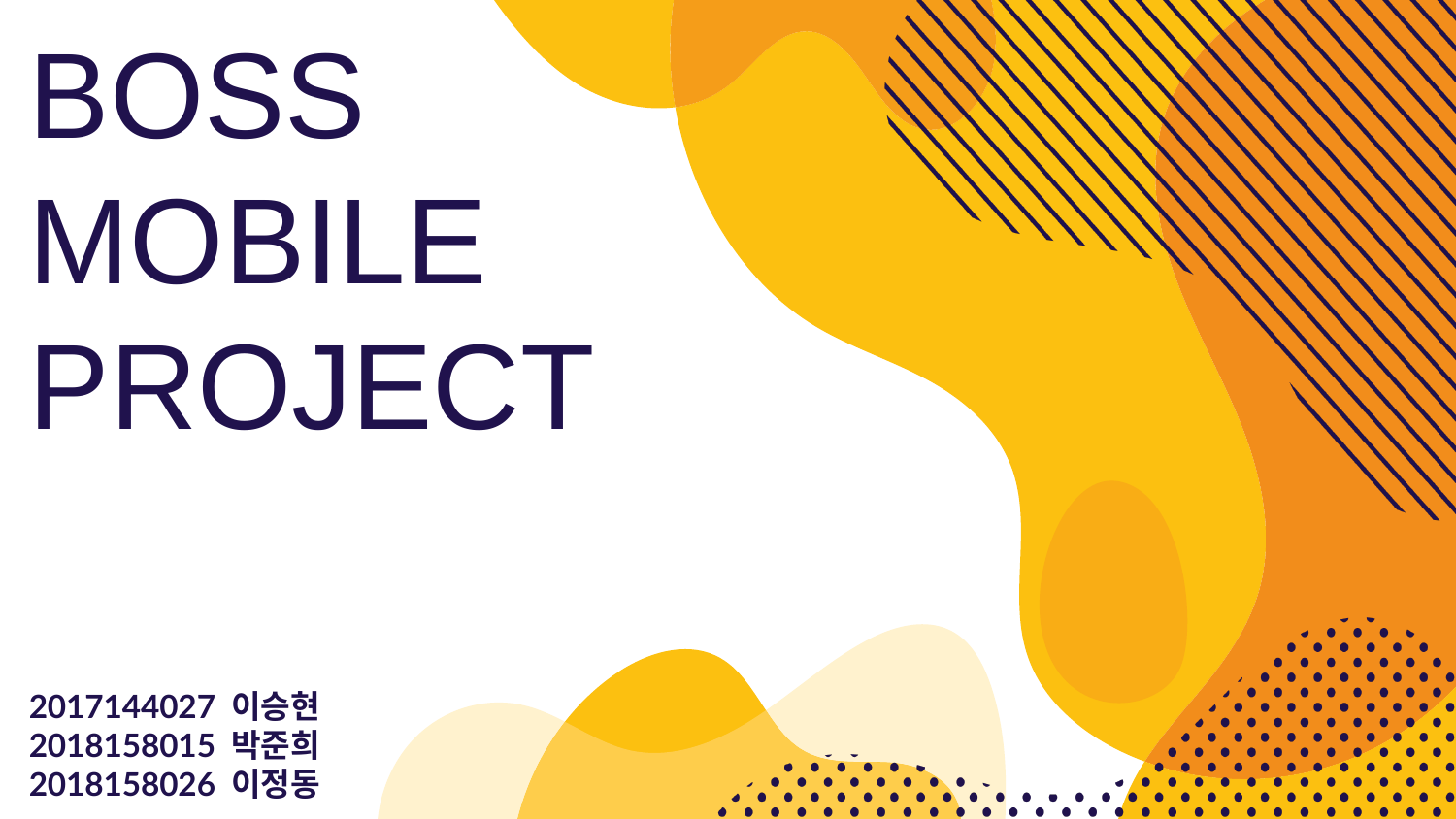

# BOSS MOBILE PROJECT
2017144027 이승현
2018158015 박준희
2018158026 이정동